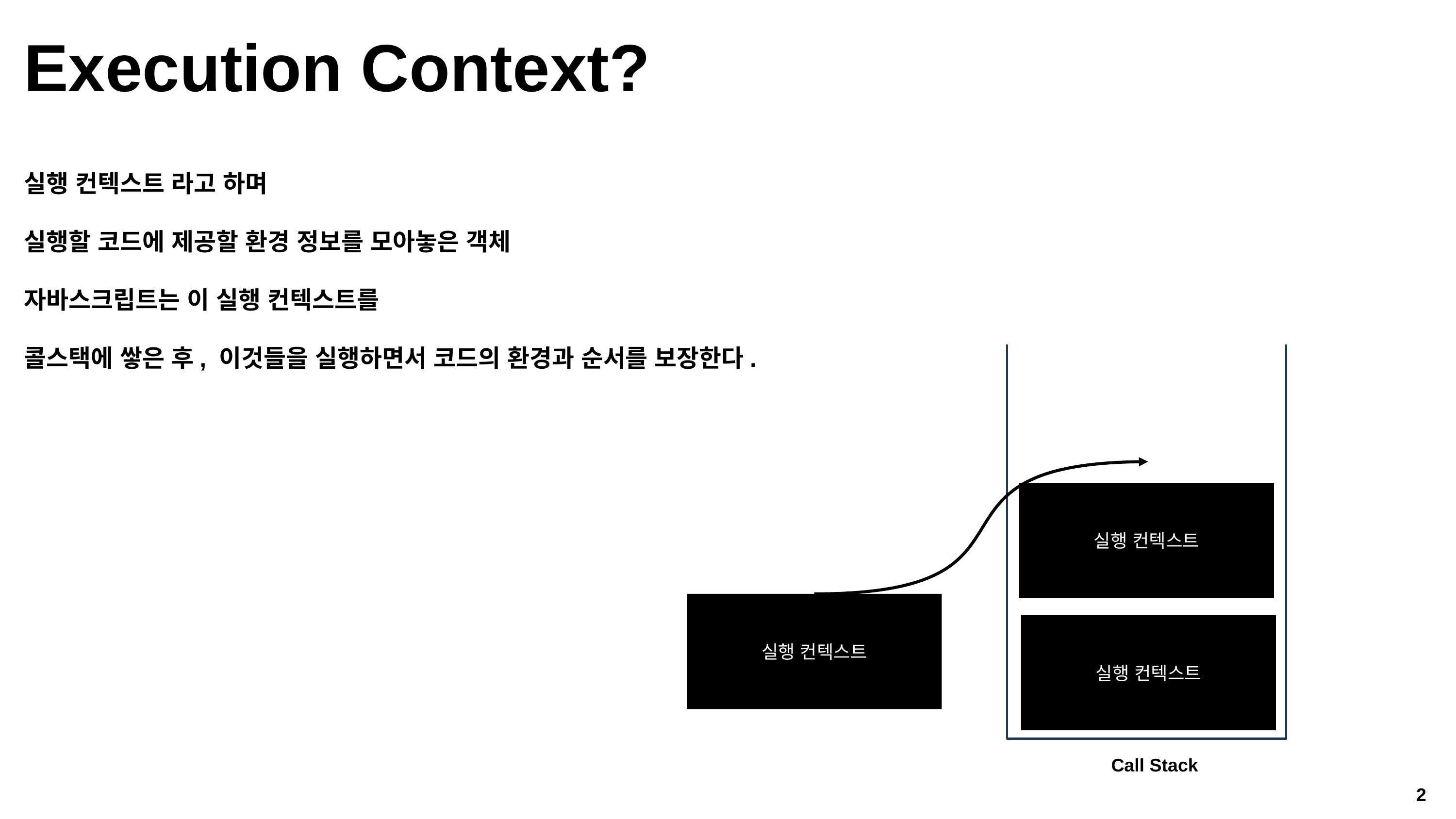

Execution Context?
실행 컨텍스트 라고 하며

실행할 코드에 제공할 환경 정보를 모아놓은 객체

자바스크립트는 이 실행 컨텍스트를

콜스택에 쌓은 후, 이것들을 실행하면서 코드의 환경과 순서를 보장한다.

Call Stack
실행 컨텍스트
실행 컨텍스트
실행 컨텍스트

2